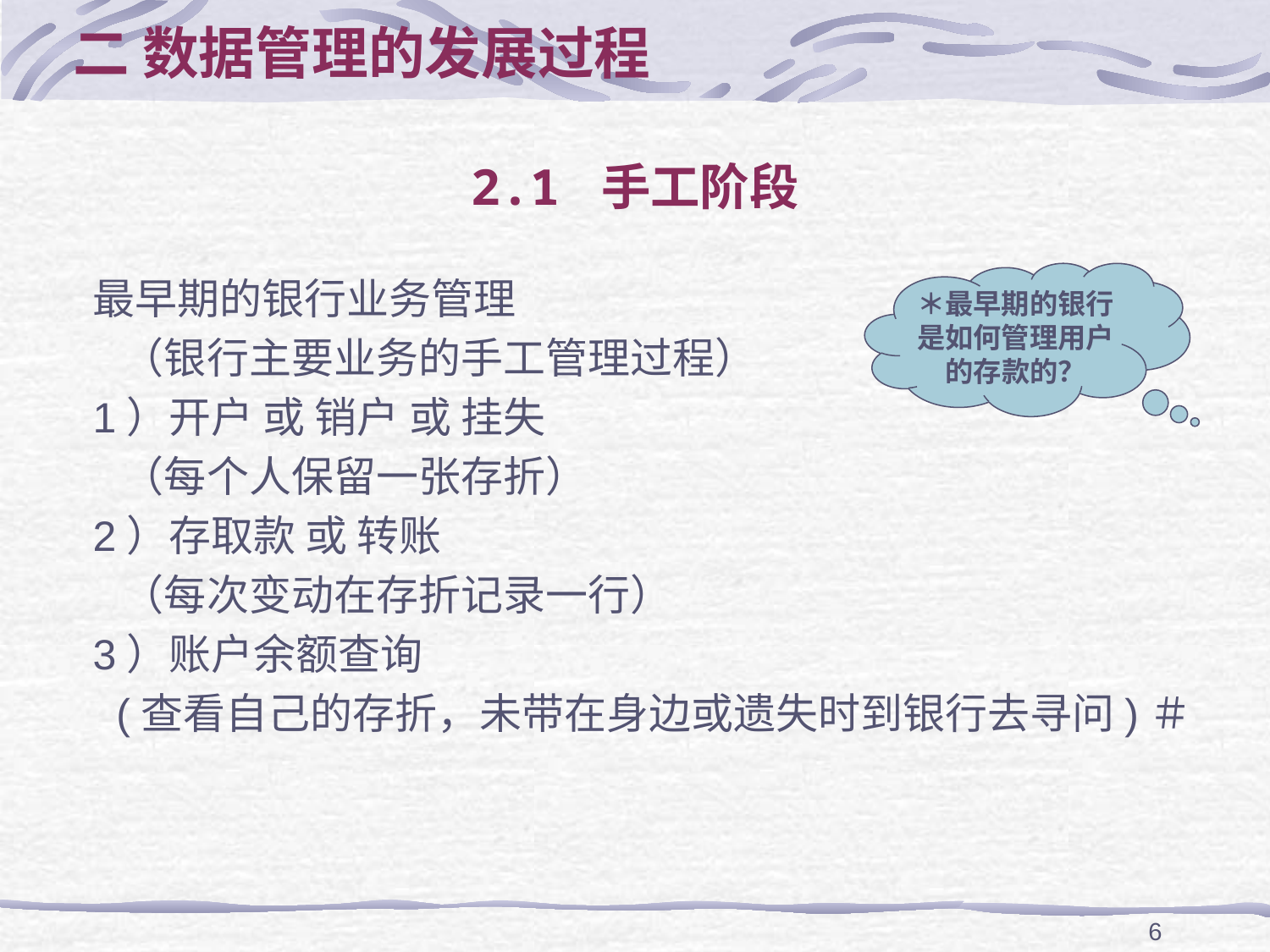

二 数据管理的发展过程
# 2.1 手工阶段
＊最早期的银行是如何管理用户的存款的？
最早期的银行业务管理
  （银行主要业务的手工管理过程）
1）开户 或 销户 或 挂失
  （每个人保留一张存折）
2）存取款 或 转账
  （每次变动在存折记录一行）
3）账户余额查询
  (查看自己的存折，未带在身边或遗失时到银行去寻问)＃
6